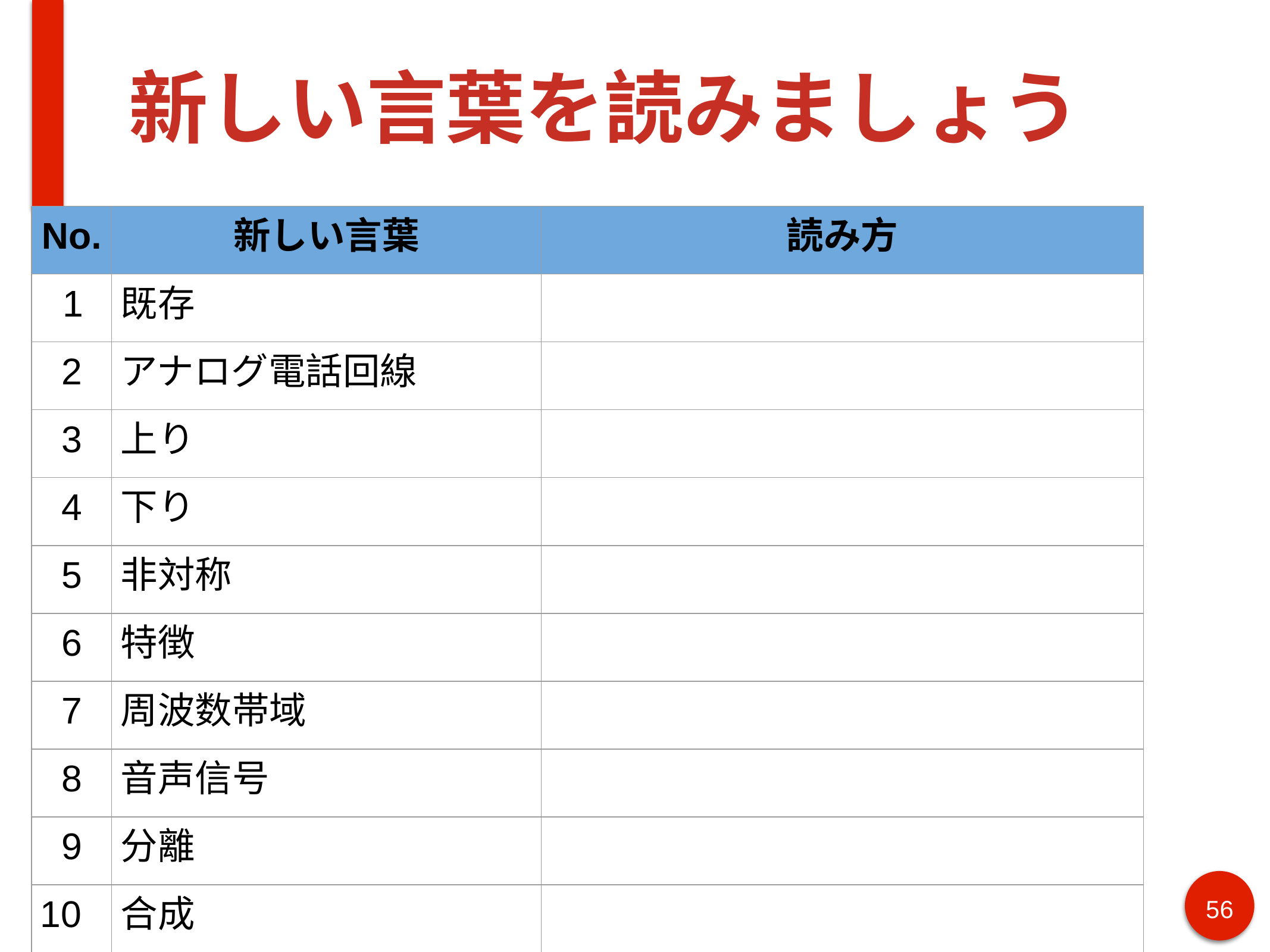

# 新しい言葉を読みましょう
| No. | 新しい言葉 | 読み方 |
| --- | --- | --- |
| 1 | 既存 |  |
| 2 | アナログ電話回線 |  |
| 3 | 上り |  |
| 4 | 下り |  |
| 5 | 非対称 |  |
| 6 | 特徴 |  |
| 7 | 周波数帯域 |  |
| 8 | 音声信号 |  |
| 9 | 分離 |  |
| 10 | 合成 |  |
56